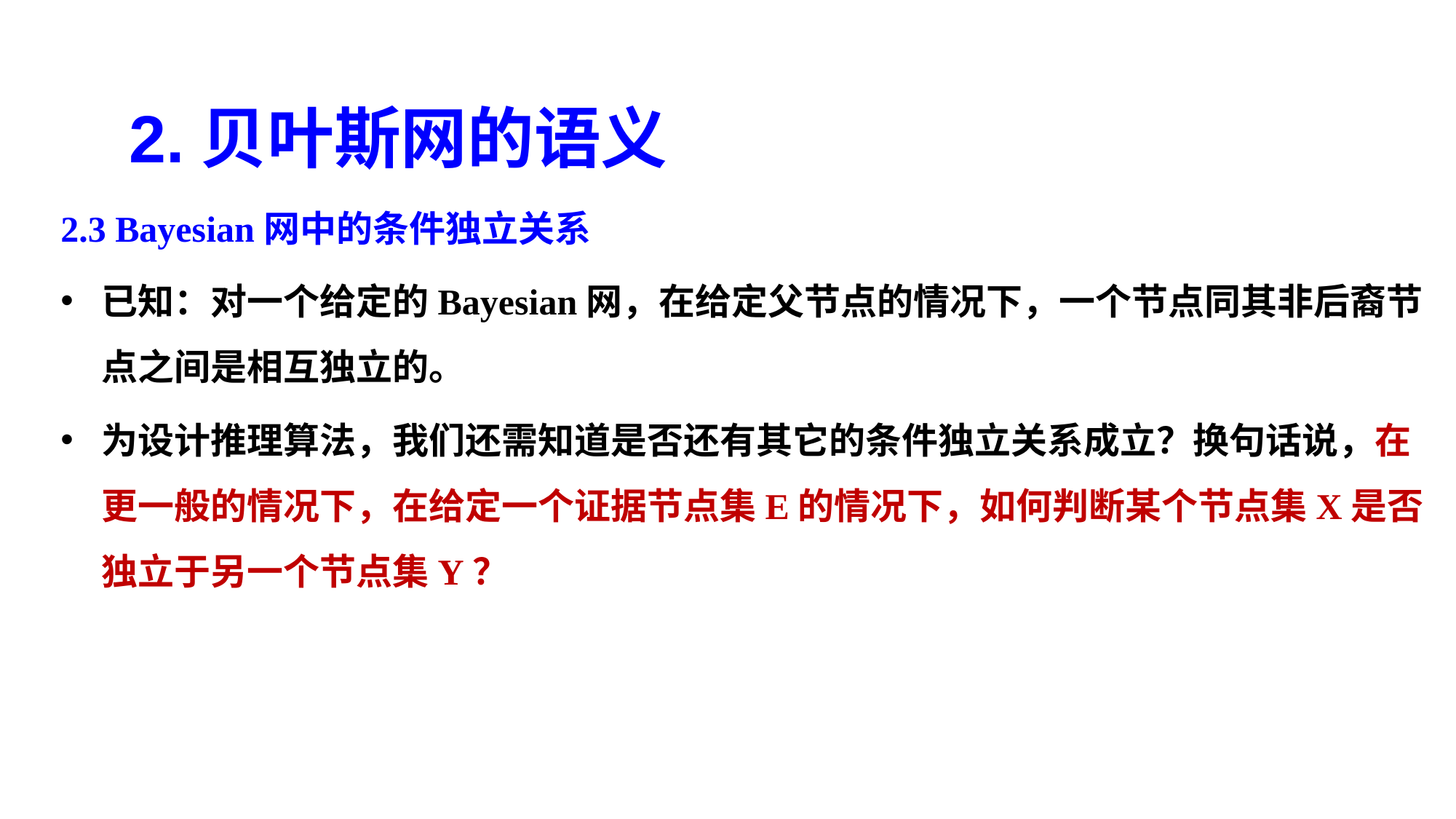

2.贝叶斯网的语义
2.3 Bayesian网中的条件独立关系
已知：对一个给定的Bayesian网，在给定父节点的情况下，一个节点同其非后裔节点之间是相互独立的。
为设计推理算法，我们还需知道是否还有其它的条件独立关系成立？换句话说，在更一般的情况下，在给定一个证据节点集E的情况下，如何判断某个节点集X是否独立于另一个节点集Y？